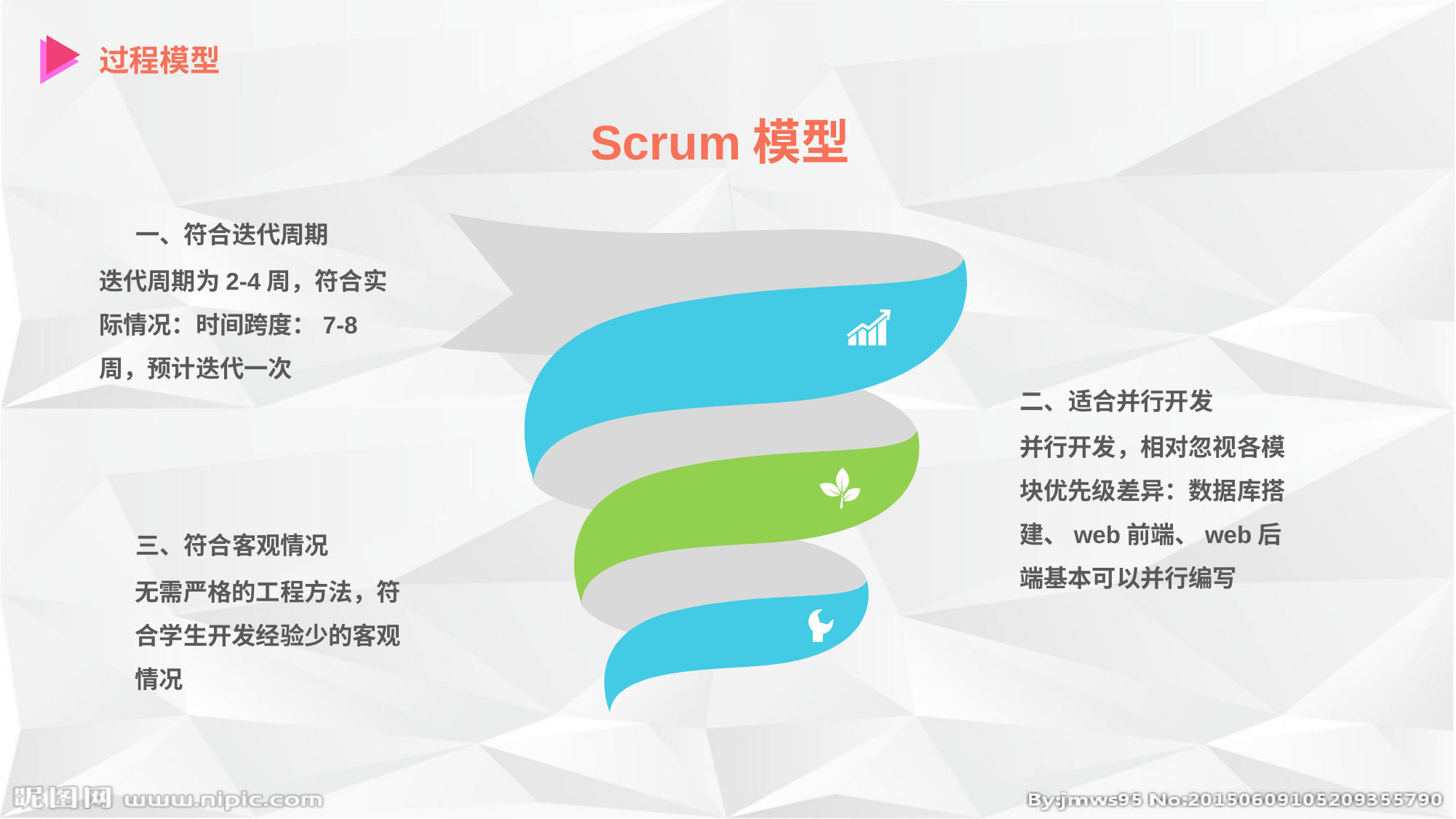

过程模型
Scrum模型

一、符合迭代周期
迭代周期为2-4周，符合实际情况：时间跨度：7-8周，预计迭代一次

二、适合并行开发

并行开发，相对忽视各模块优先级差异：数据库搭建、web前端、web后端基本可以并行编写

三、符合客观情况

无需严格的工程方法，符合学生开发经验少的客观情况